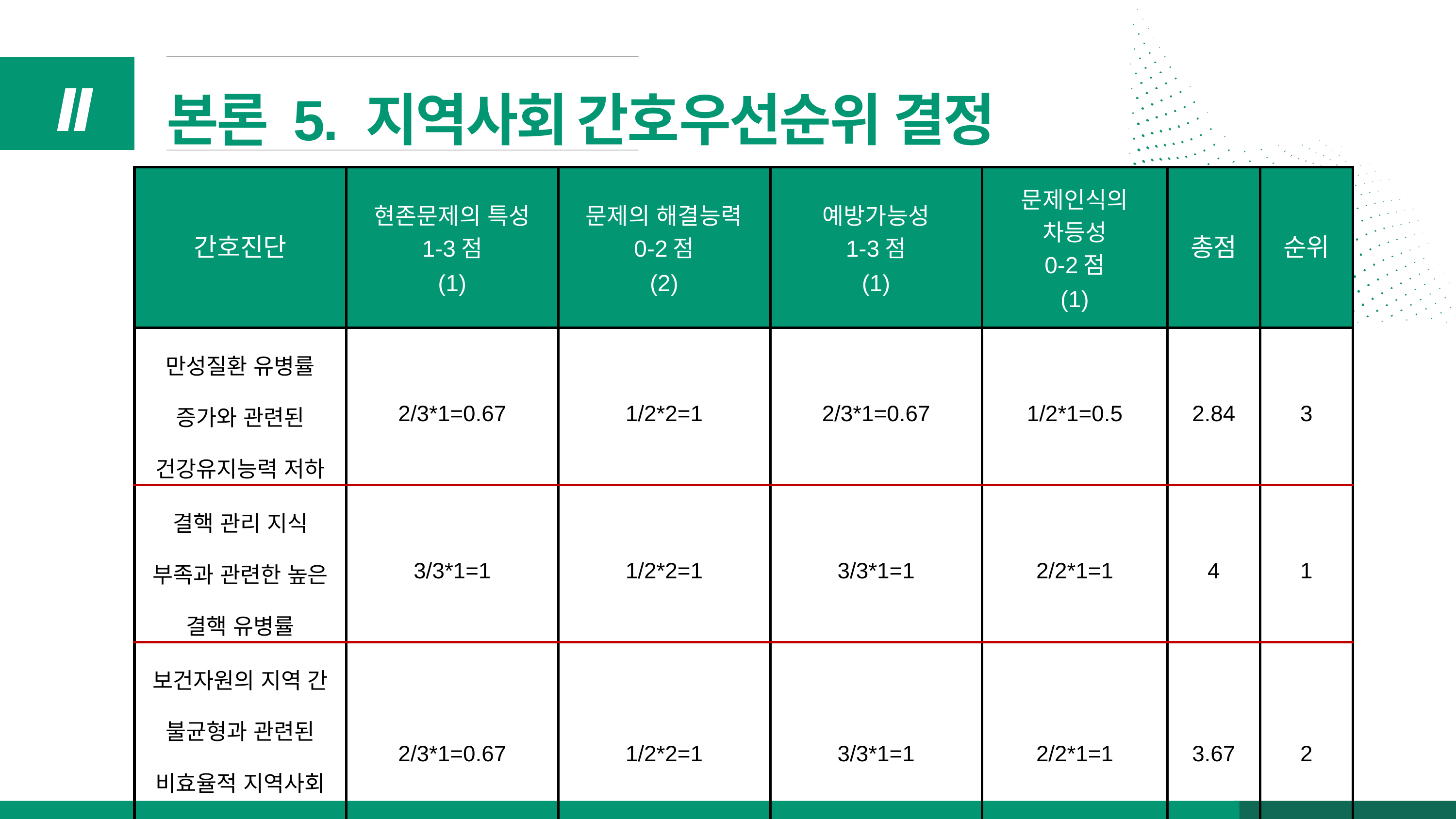

본론 5. 지역사회 간호우선순위 결정
Ⅱ

| 간호진단 | 현존문제의 특성 1-3점 (1) | 문제의 해결능력 0-2점 (2) | 예방가능성 1-3점 (1) | 문제인식의 차등성 0-2점 (1) | 총점 | 순위 |
| --- | --- | --- | --- | --- | --- | --- |
| 만성질환 유병률 증가와 관련된 건강유지능력 저하 | 2/3\*1=0.67 | 1/2\*2=1 | 2/3\*1=0.67 | 1/2\*1=0.5 | 2.84 | 3 |
| 결핵 관리 지식 부족과 관련한 높은 결핵 유병률 | 3/3\*1=1 | 1/2\*2=1 | 3/3\*1=1 | 2/2\*1=1 | 4 | 1 |
| 보건자원의 지역 간 불균형과 관련된 비효율적 지역사회 건강관리 | 2/3\*1=0.67 | 1/2\*2=1 | 3/3\*1=1 | 2/2\*1=1 | 3.67 | 2 |